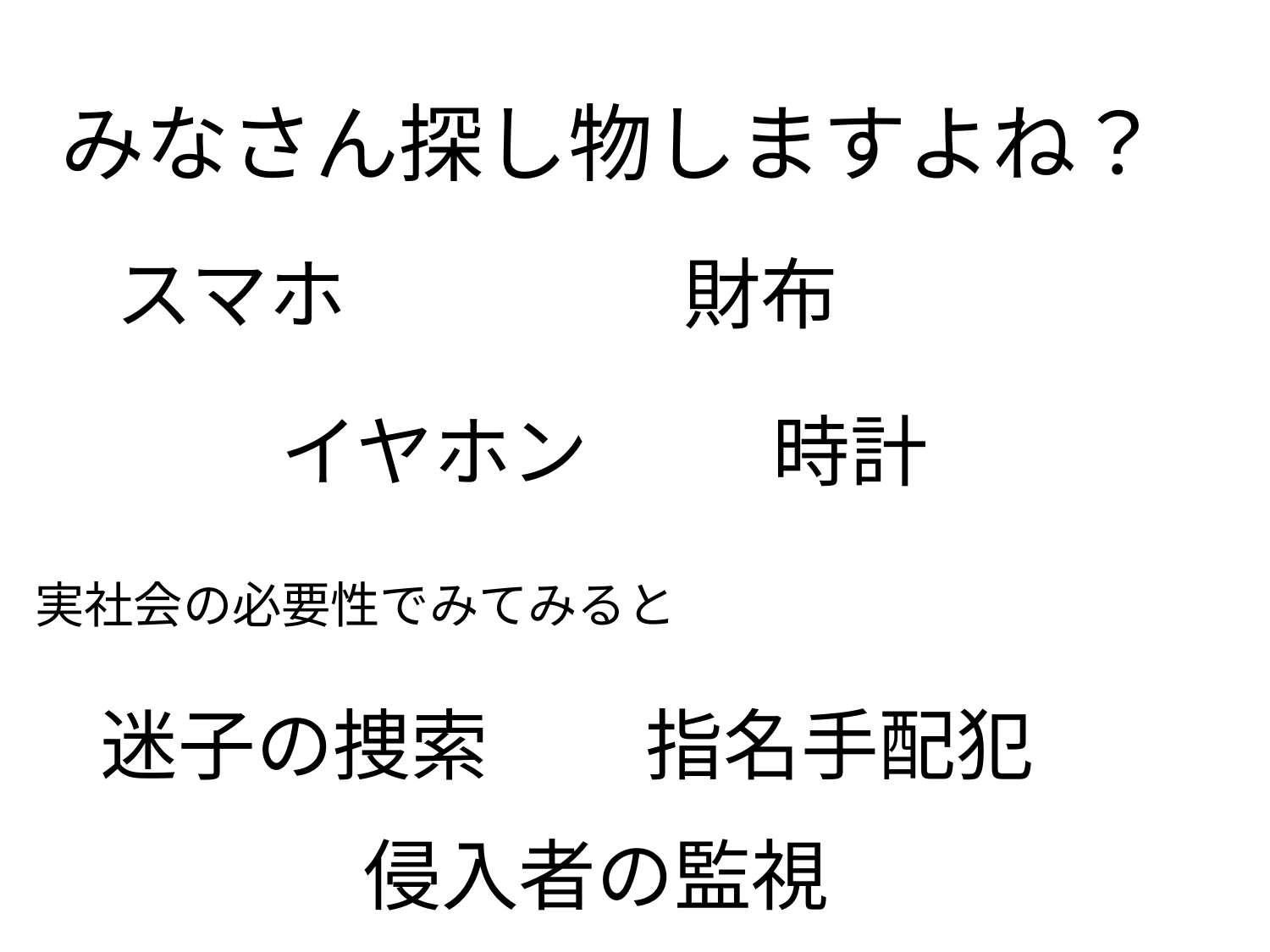

みなさん探し物しますよね？
スマホ
財布
イヤホン
時計
実社会の必要性でみてみると

迷子の捜索
指名手配犯
侵入者の監視